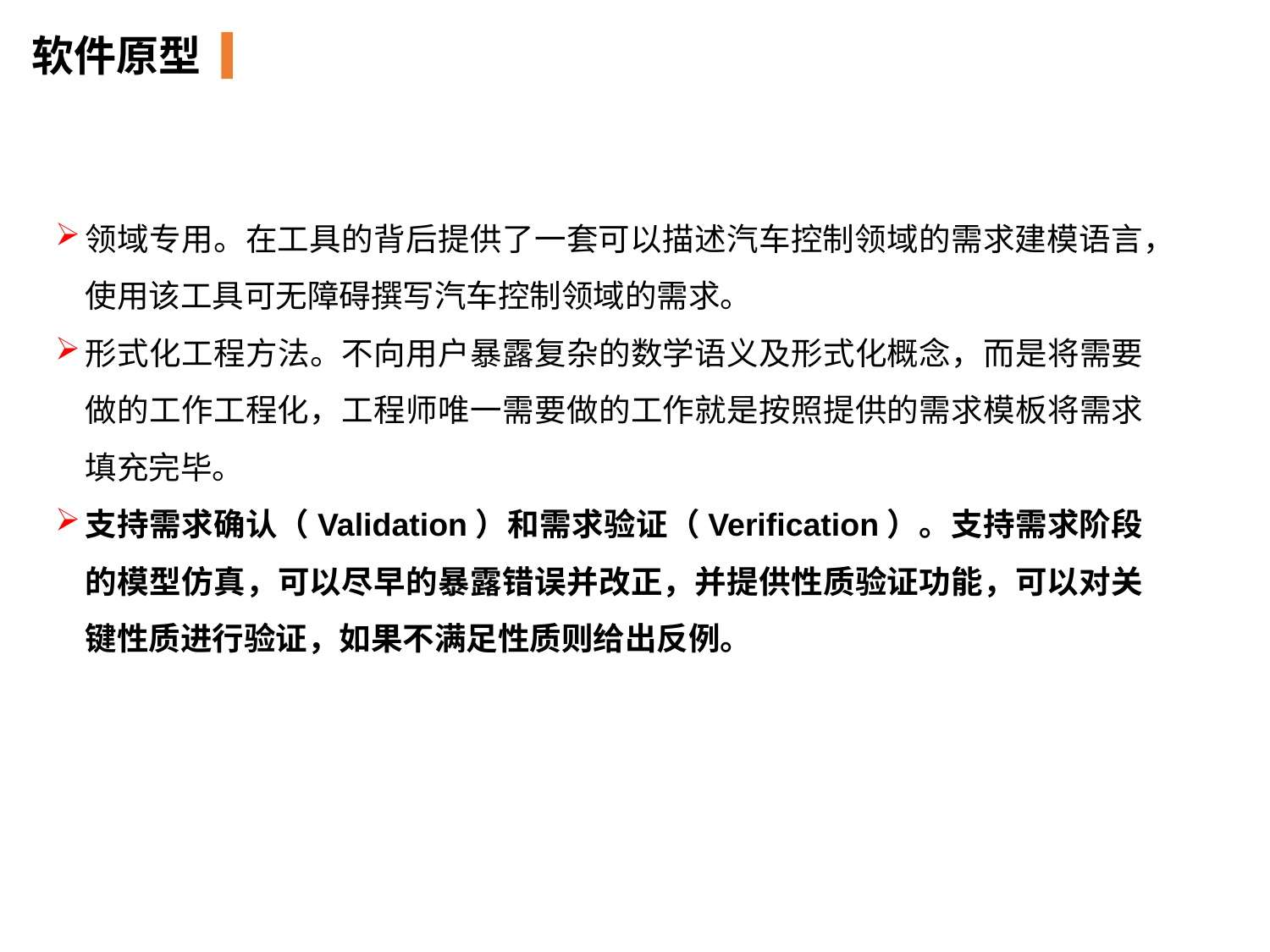

软件原型

方法特点

领域专用。在工具的背后提供了一套可以描述汽车控制领域的需求建模语言，使用该工具可无障碍撰写汽车控制领域的需求。
形式化工程方法。不向用户暴露复杂的数学语义及形式化概念，而是将需要做的工作工程化，工程师唯一需要做的工作就是按照提供的需求模板将需求填充完毕。
支持需求确认（Validation）和需求验证（Verification）。支持需求阶段的模型仿真，可以尽早的暴露错误并改正，并提供性质验证功能，可以对关键性质进行验证，如果不满足性质则给出反例。